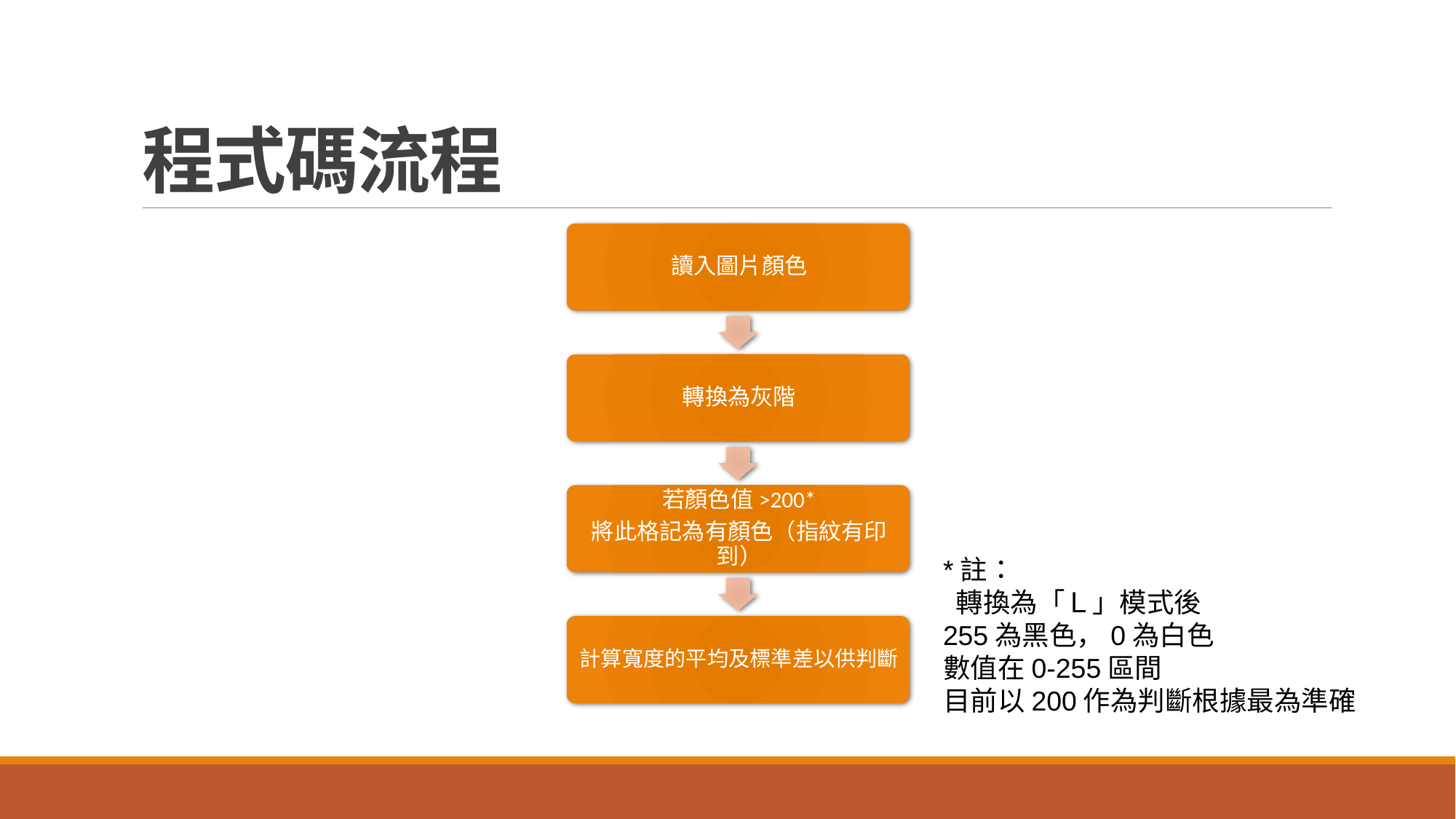

# 程式碼流程
讀入圖片顏色

轉換為灰階

若顏色值>200*
將此格記為有顏色（指紋有印到）

計算寬度的平均及標準差以供判斷
*註：
 轉換為「Ｌ」模式後
255為黑色，0為白色
數值在0-255區間
目前以200作為判斷根據最為準確